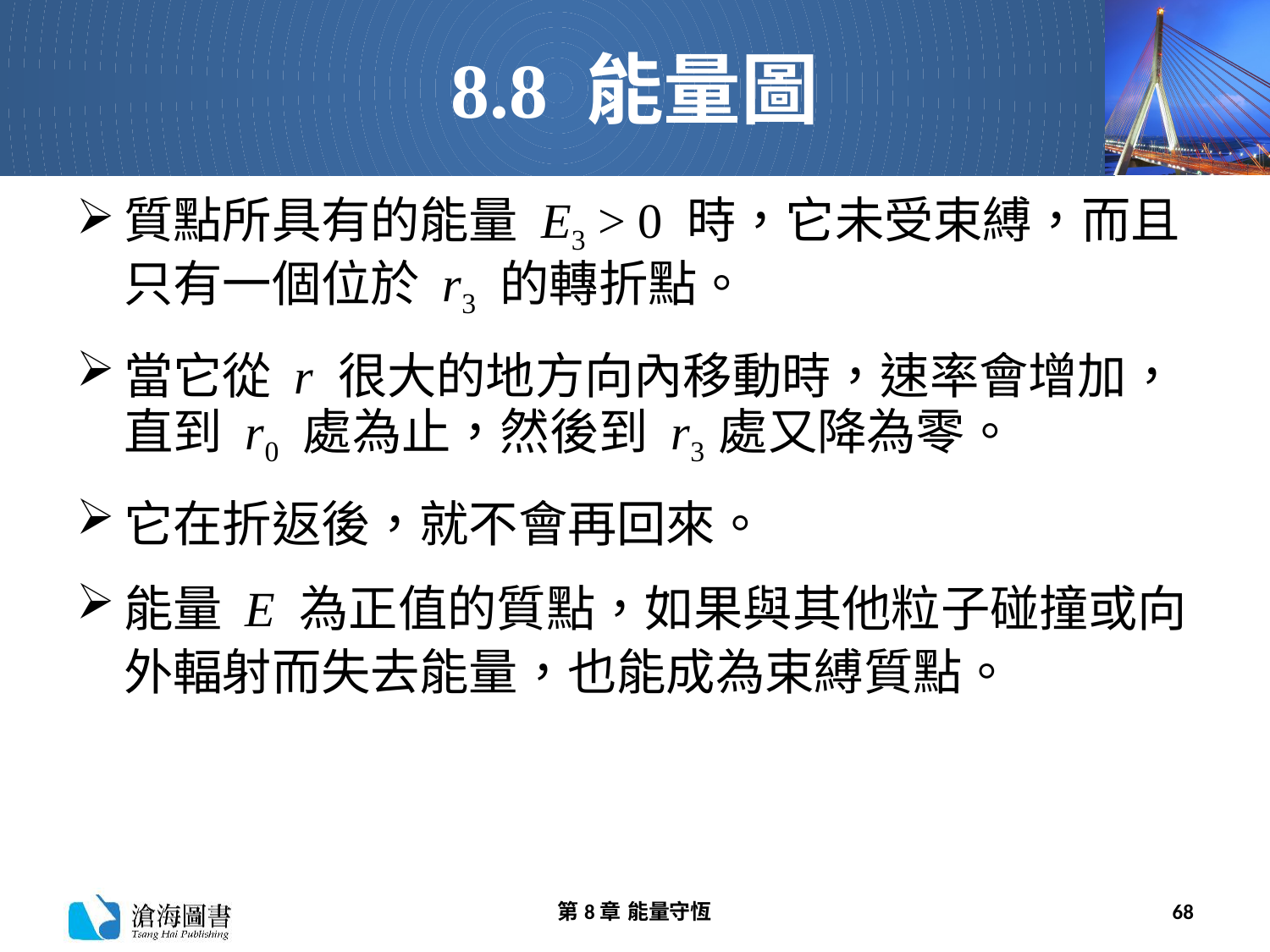

# 8.8 能量圖
質點所具有的能量 E3 > 0 時，它未受束縛，而且只有一個位於 r3 的轉折點。
當它從 r 很大的地方向內移動時，速率會增加，直到 r0 處為止，然後到 r3 處又降為零。
它在折返後，就不會再回來。
能量 E 為正值的質點，如果與其他粒子碰撞或向外輻射而失去能量，也能成為束縛質點。
第8章 能量守恆
68